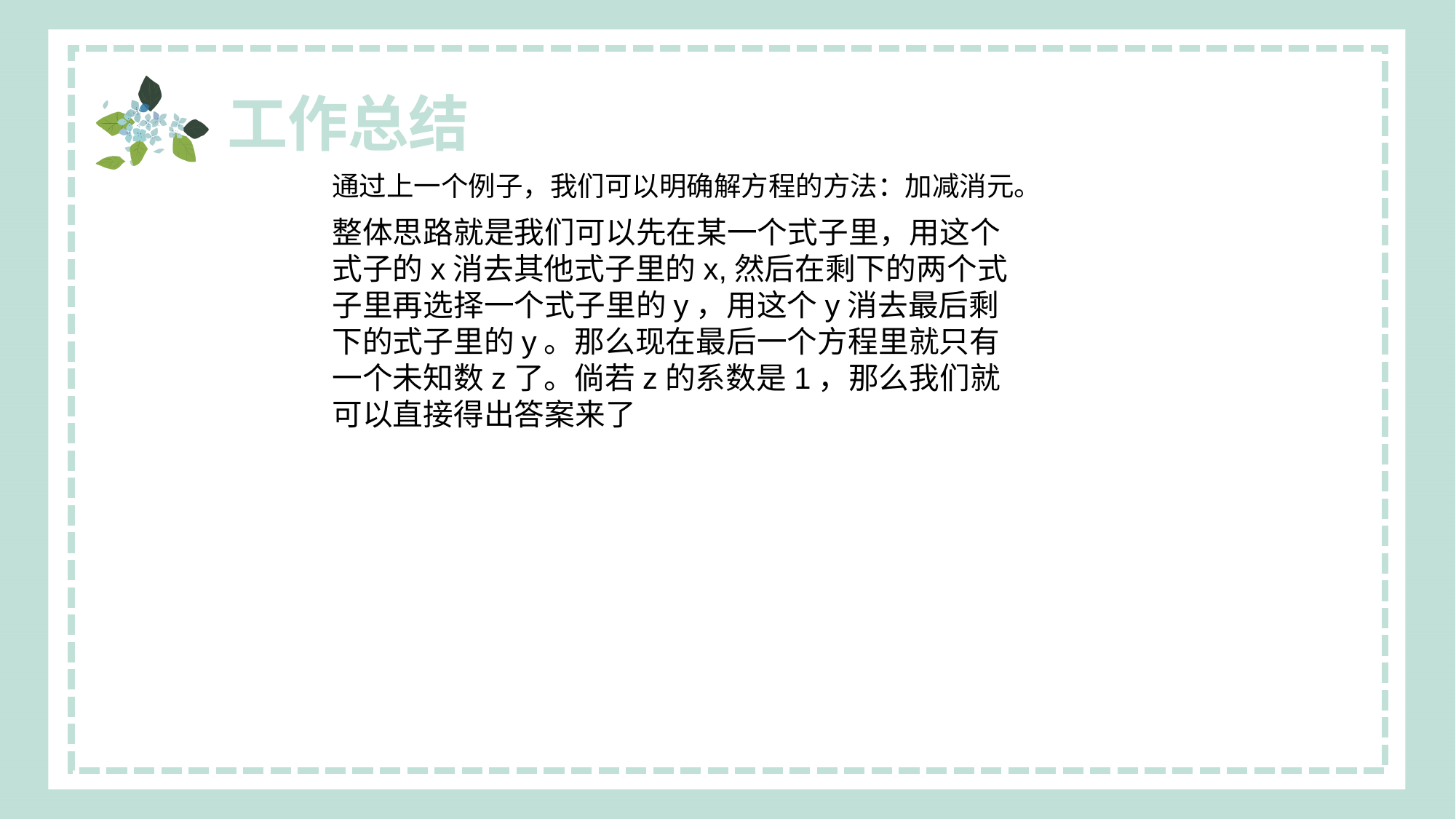

通过上一个例子，我们可以明确解方程的方法：加减消元。
整体思路就是我们可以先在某一个式子里，用这个式子的x消去其他式子里的x,然后在剩下的两个式子里再选择一个式子里的y，用这个y消去最后剩下的式子里的y。那么现在最后一个方程里就只有一个未知数z了。倘若z的系数是1，那么我们就可以直接得出答案来了